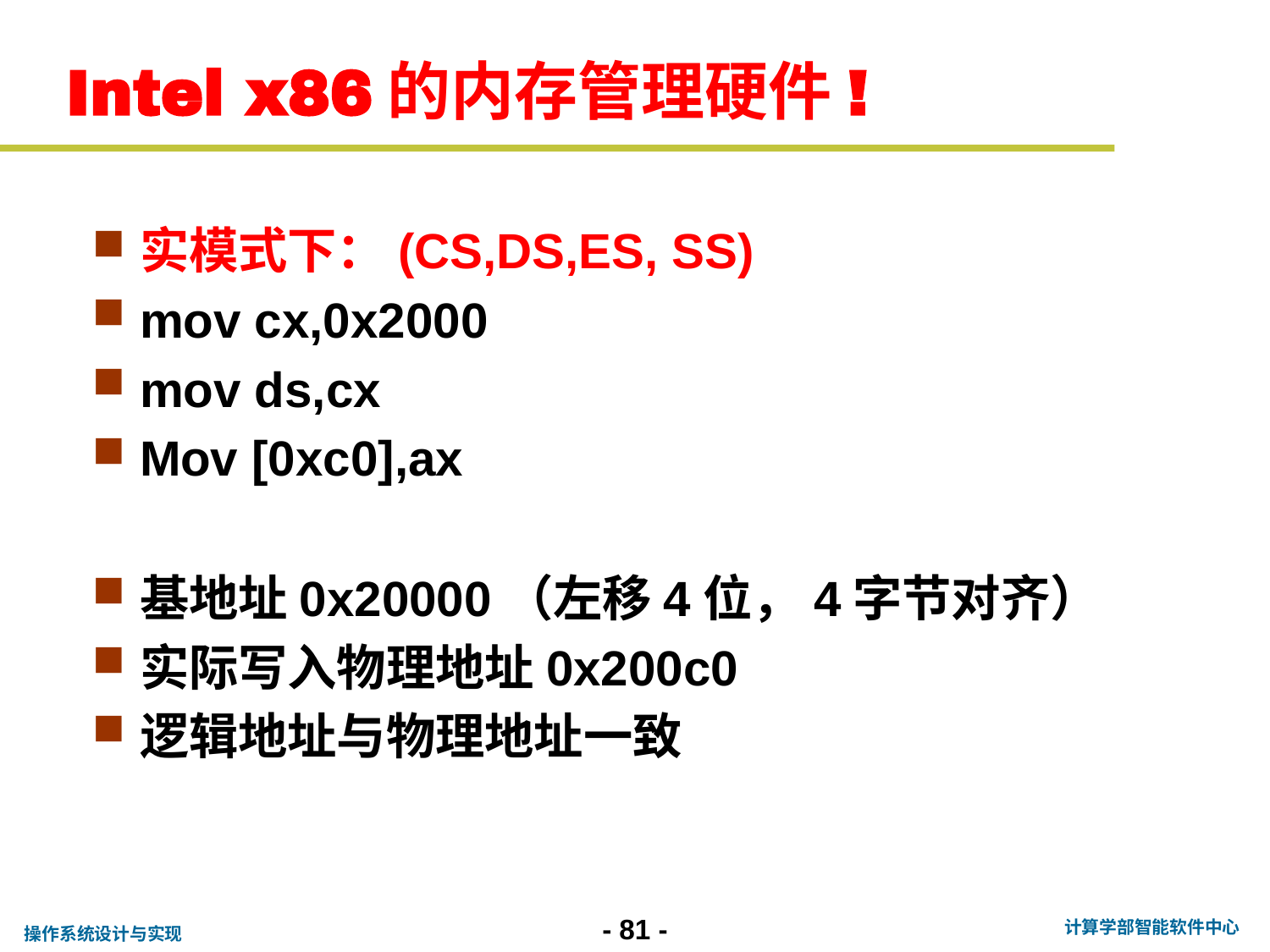

# Intel x86的内存管理硬件!
实模式下：(CS,DS,ES, SS)
mov cx,0x2000
mov ds,cx
Mov [0xc0],ax
基地址0x20000（左移4位，4字节对齐）
实际写入物理地址0x200c0
逻辑地址与物理地址一致